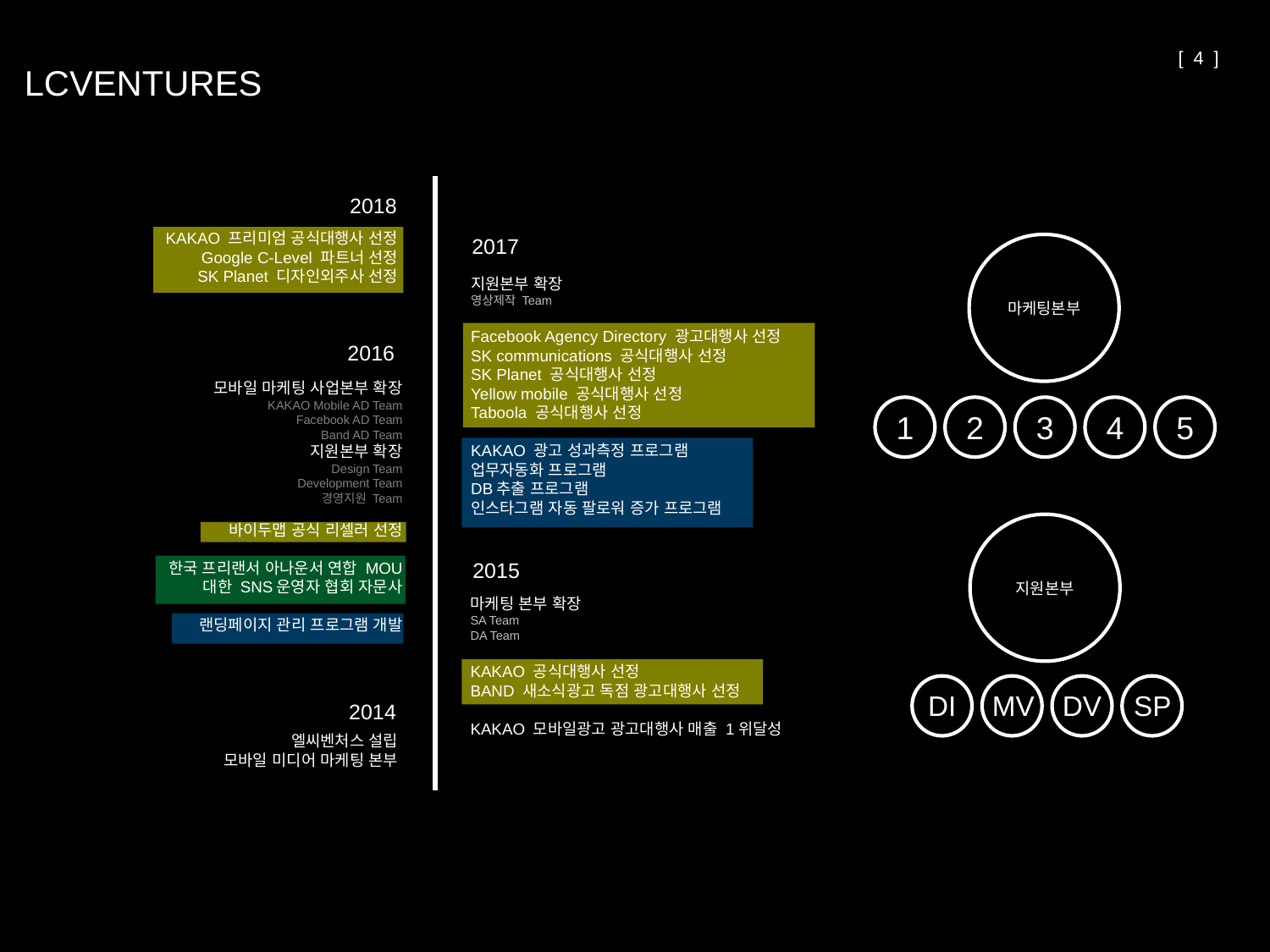

[  4  ]
LCVENTURES

2018
KAKAO 프리미엄 공식대행사 선정
Google C-Level 파트너 선정
SK Planet 디자인외주사 선정

2017
마케팅본부
지원본부 확장
영상제작 Team

Facebook Agency Directory 광고대행사 선정
SK communications 공식대행사 선정
SK Planet 공식대행사 선정
Yellow mobile 공식대행사 선정
Taboola 공식대행사 선정

KAKAO 광고 성과측정 프로그램
업무자동화 프로그램
DB추출 프로그램
인스타그램 자동 팔로워 증가 프로그램

2016
모바일 마케팅 사업본부 확장
KAKAO Mobile AD Team
Facebook AD Team
Band AD Team
지원본부 확장
Design Team
Development Team
경영지원 Team

바이두맵 공식 리셀러 선정

한국 프리랜서 아나운서 연합 MOU
대한 SNS운영자 협회 자문사

랜딩페이지 관리 프로그램 개발
1
2
3
4
5

지원본부

2015

마케팅 본부 확장
SA Team
DA Team

KAKAO 공식대행사 선정
BAND 새소식광고 독점 광고대행사 선정

KAKAO 모바일광고 광고대행사 매출 1위달성

DI
MV
DV
SP
2014
엘씨벤처스 설립
모바일 미디어 마케팅 본부